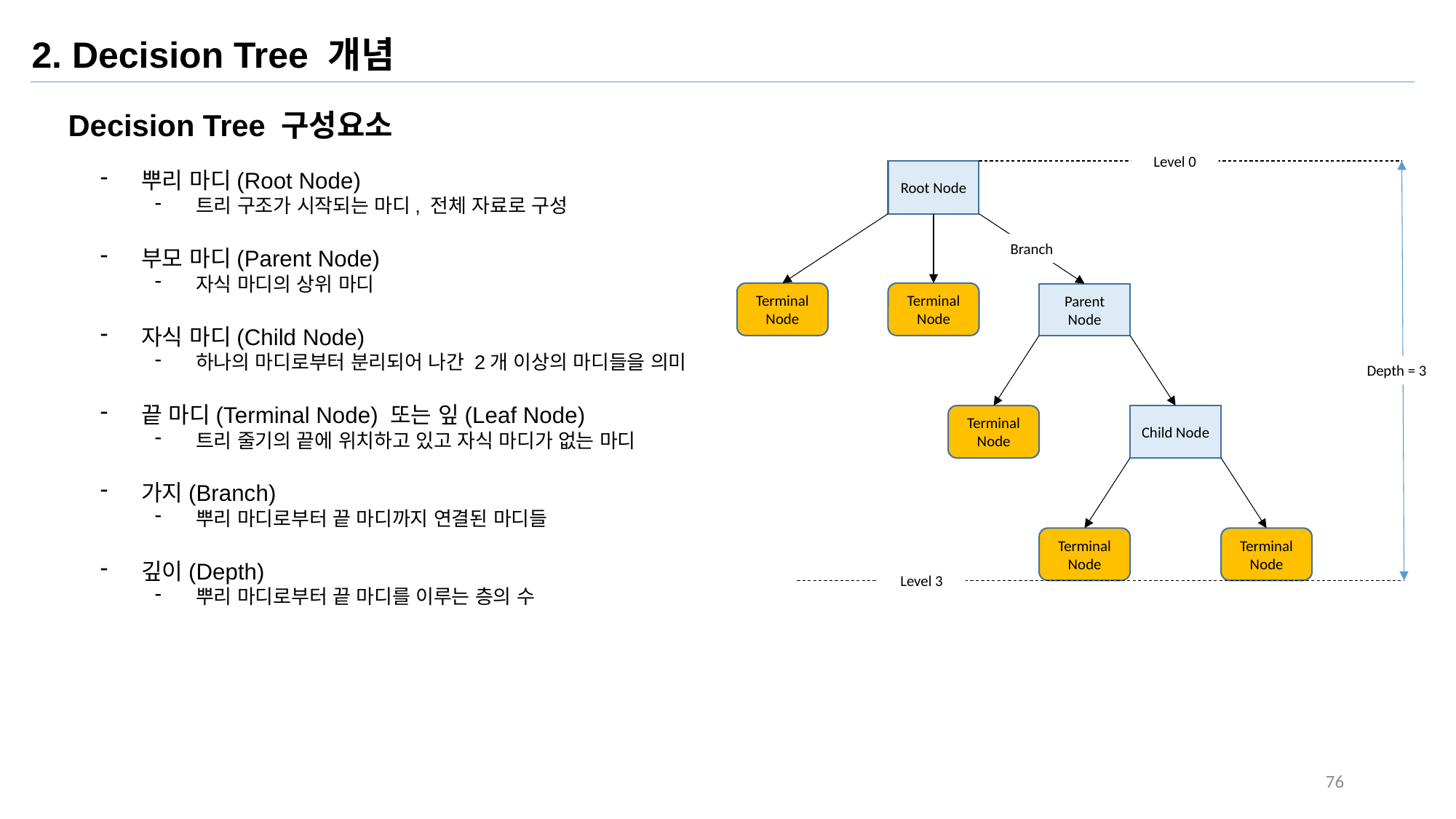

2. Decision Tree 개념
Decision Tree 구성요소
Level 0
뿌리 마디(Root Node)
트리 구조가 시작되는 마디, 전체 자료로 구성

부모 마디(Parent Node)
자식 마디의 상위 마디

자식 마디(Child Node)
하나의 마디로부터 분리되어 나간 2개 이상의 마디들을 의미

끝 마디(Terminal Node) 또는 잎(Leaf Node)
트리 줄기의 끝에 위치하고 있고 자식 마디가 없는 마디

가지(Branch)
뿌리 마디로부터 끝 마디까지 연결된 마디들

깊이(Depth)
뿌리 마디로부터 끝 마디를 이루는 층의 수
Root Node
Branch
Terminal Node
Terminal Node
Parent Node
Depth = 3
Child Node
Terminal Node
Terminal Node
Terminal Node
Level 3
76